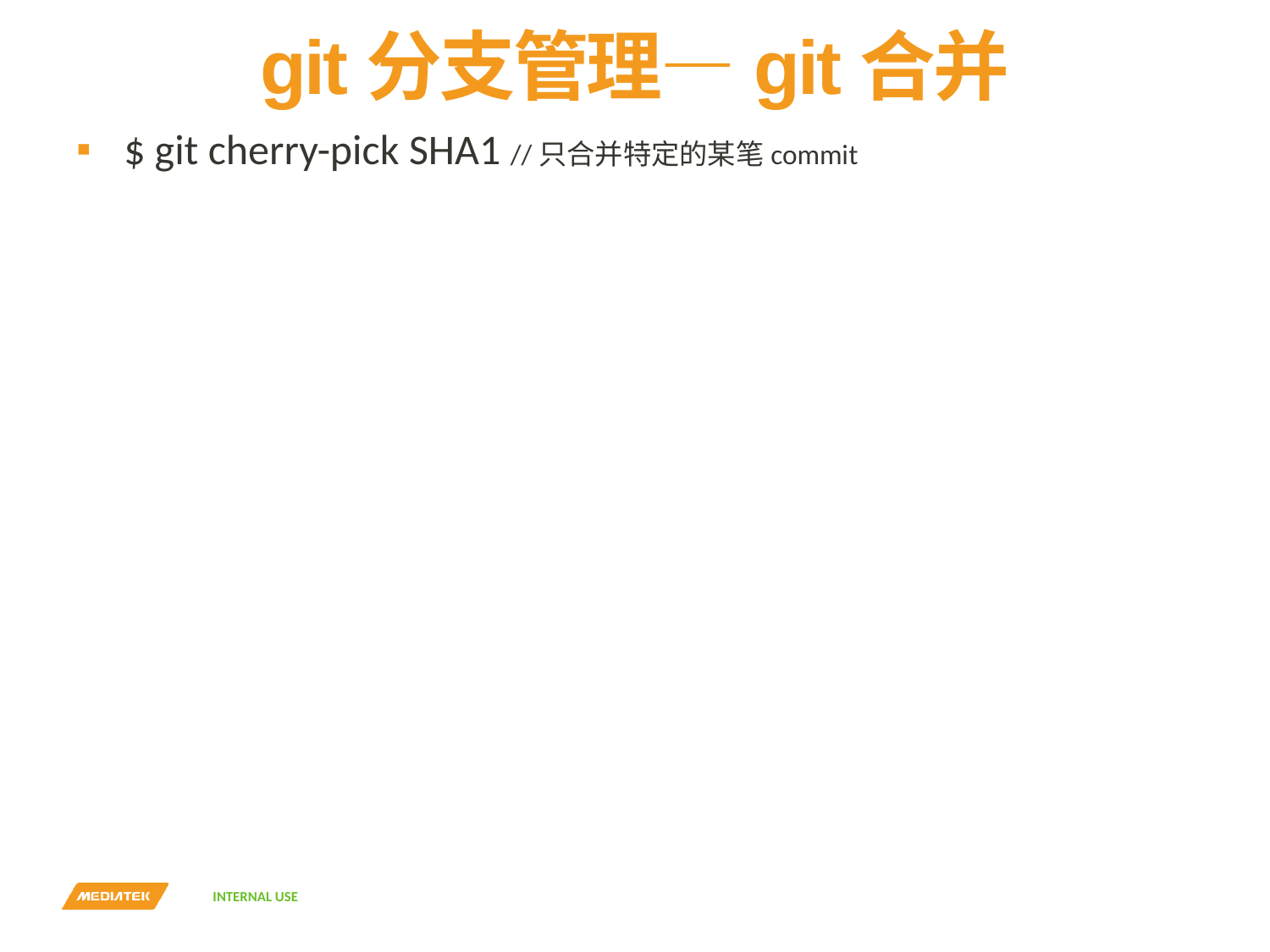

# git分支管理—git合并
$ git cherry-pick SHA1 //只合并特定的某笔commit